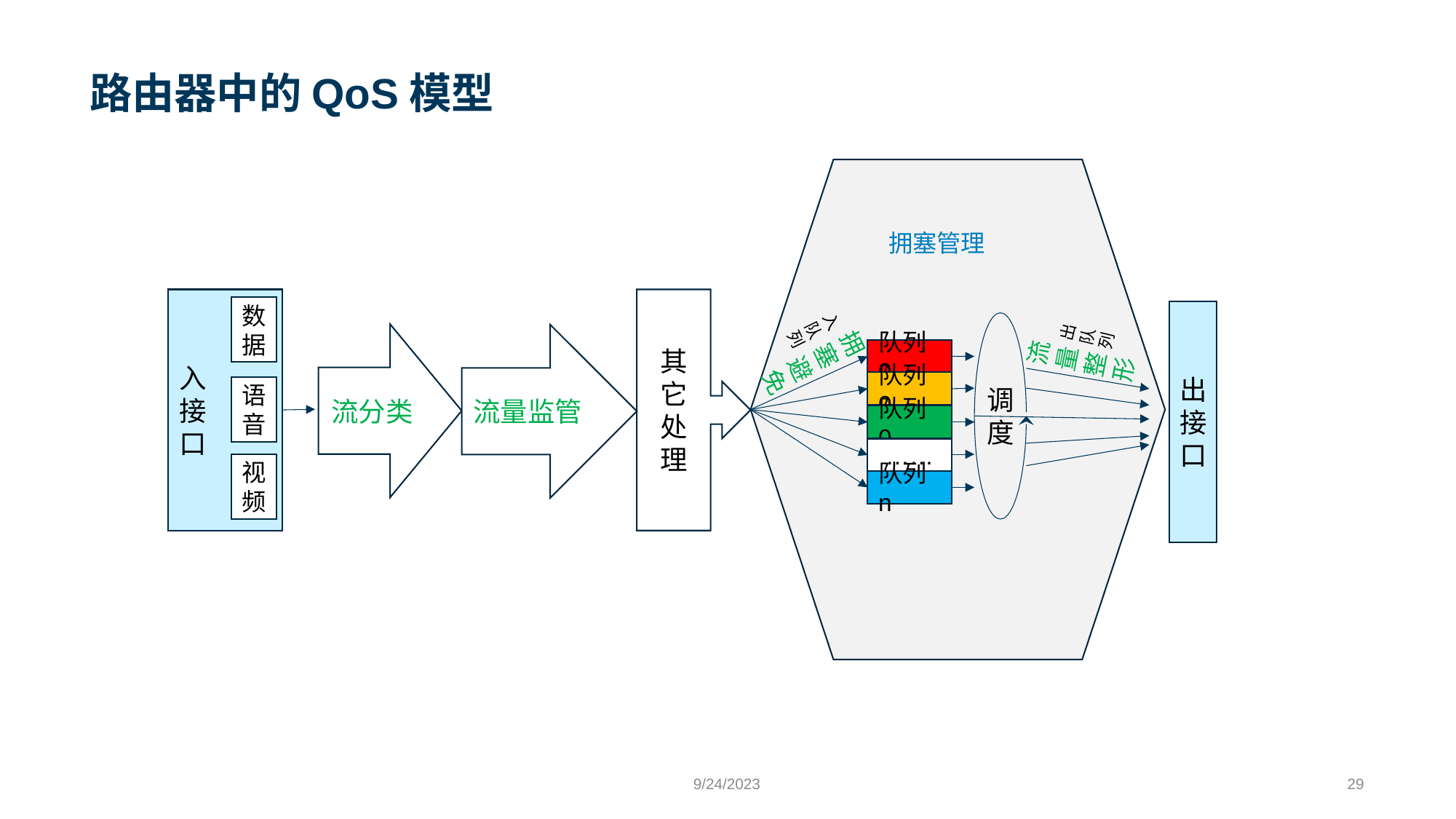

# 路由器中的QoS模型

拥塞管理
入队列
出队列
入
接
口
其它处理
拥塞避免
数据
流量整形
出
接
口
流分类
流量监管
队列0
队列0
语音
调
度
队列0
……
视频
队列n

9/24/2023
29